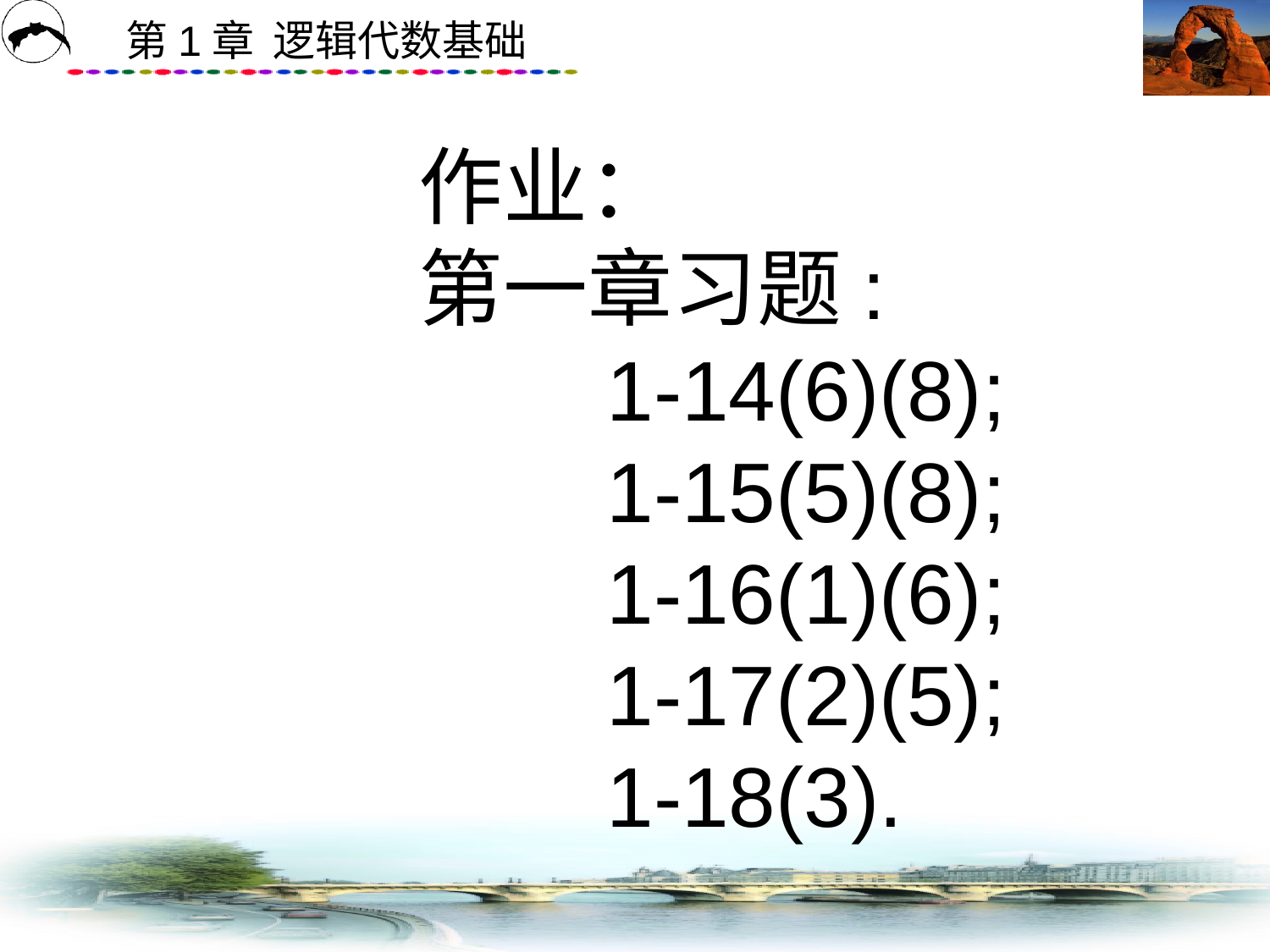

2024/3/10

作业：
第一章习题:
        1-14(6)(8);
        1-15(5)(8);
        1-16(1)(6);
        1-17(2)(5);
        1-18(3).